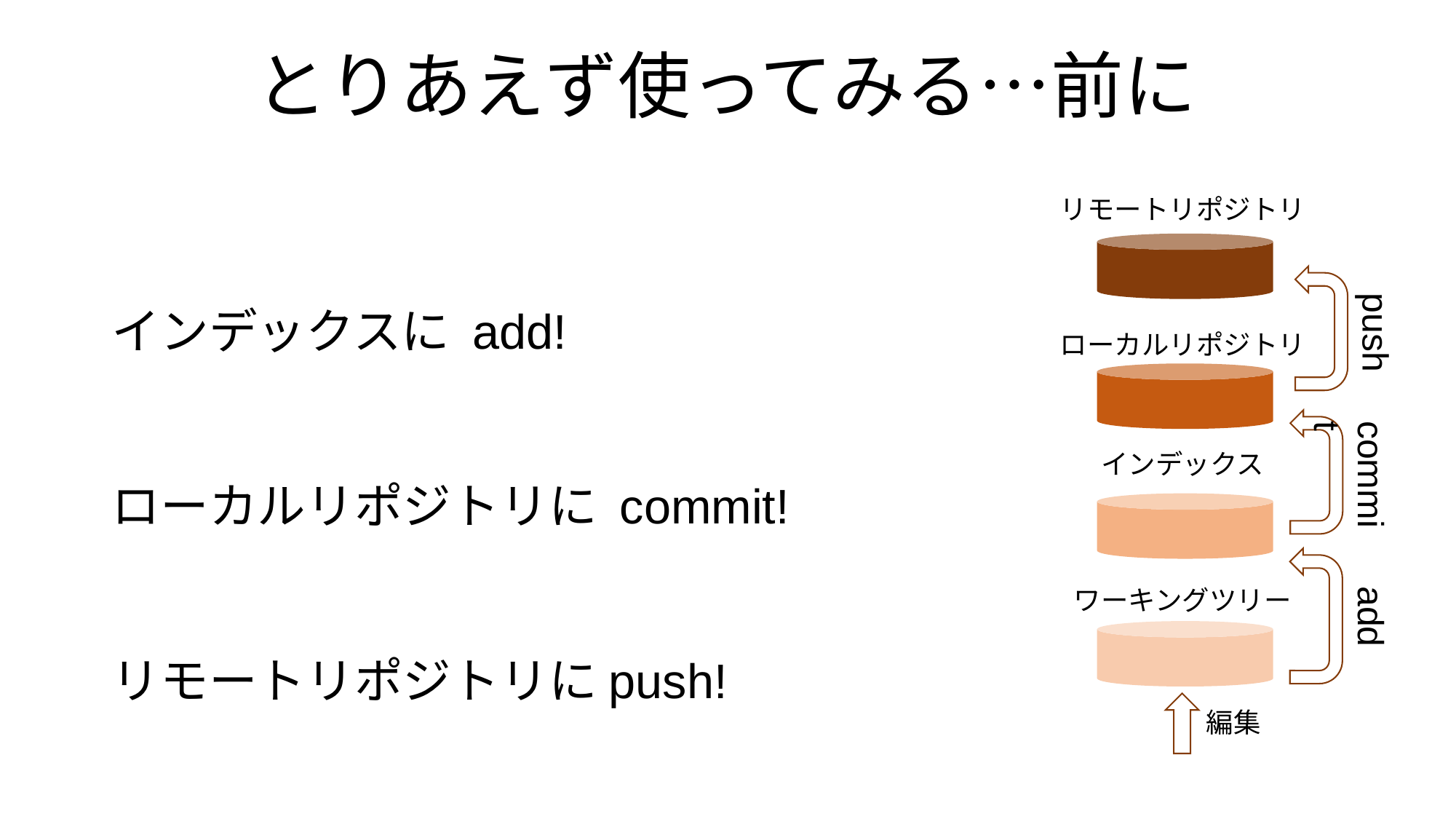

とりあえず使ってみる…前に
リモートリポジトリ

ローカルリポジトリ

インデックス

ワーキングツリー

インデックスに add!
ローカルリポジトリに commit!
リモートリポジトリにpush!

push

commit
add

編集